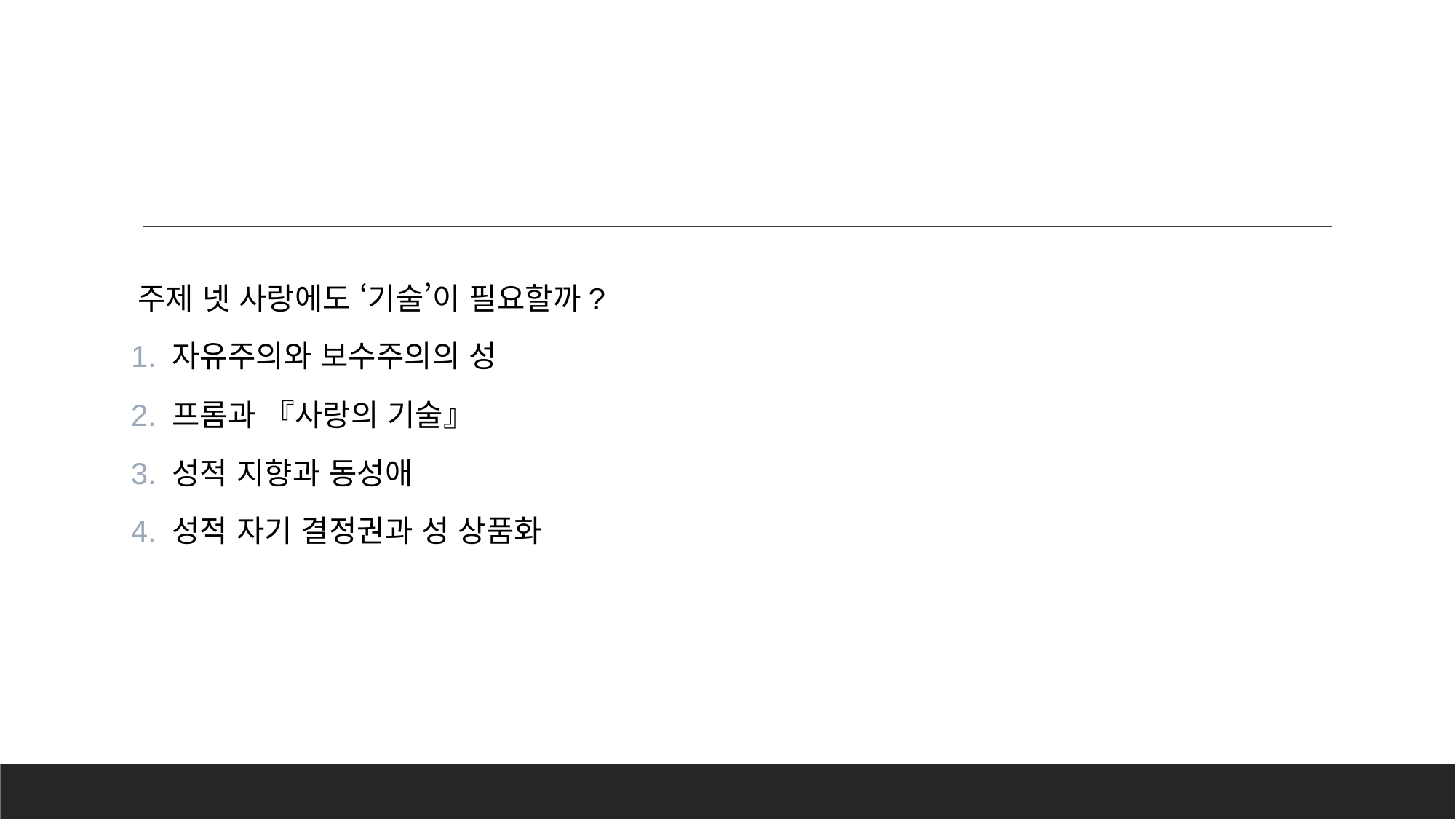

#
주제 넷 사랑에도 ‘기술’이 필요할까?
자유주의와 보수주의의 성
프롬과 『사랑의 기술』
성적 지향과 동성애
성적 자기 결정권과 성 상품화